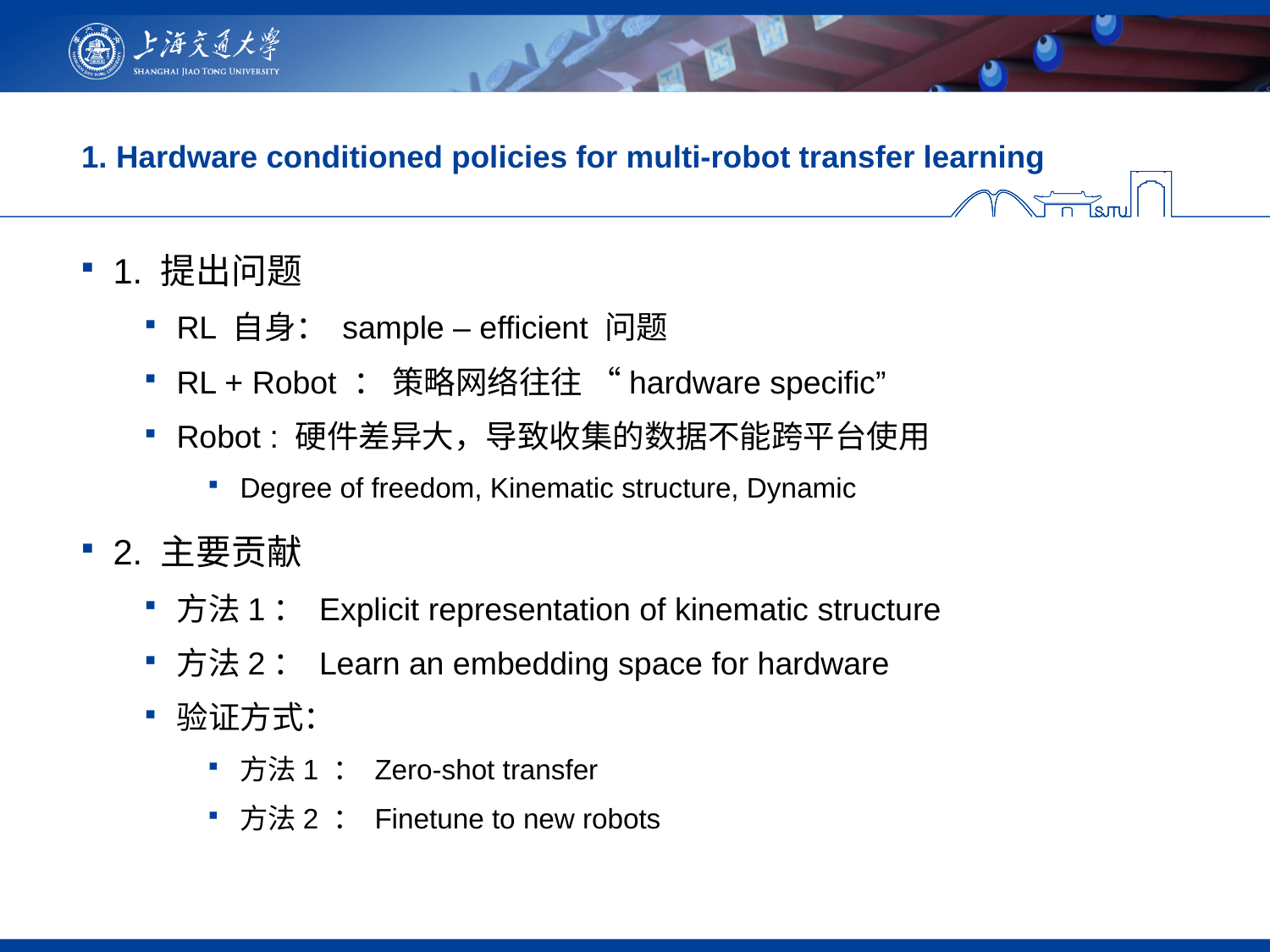

# 1. Hardware conditioned policies for multi-robot transfer learning
1. 提出问题
RL 自身： sample – efficient 问题
RL + Robot ： 策略网络往往 “hardware specific”
Robot : 硬件差异大，导致收集的数据不能跨平台使用
Degree of freedom, Kinematic structure, Dynamic
2. 主要贡献
方法1： Explicit representation of kinematic structure
方法2： Learn an embedding space for hardware
验证方式：
方法1 ： Zero-shot transfer
方法2 ： Finetune to new robots